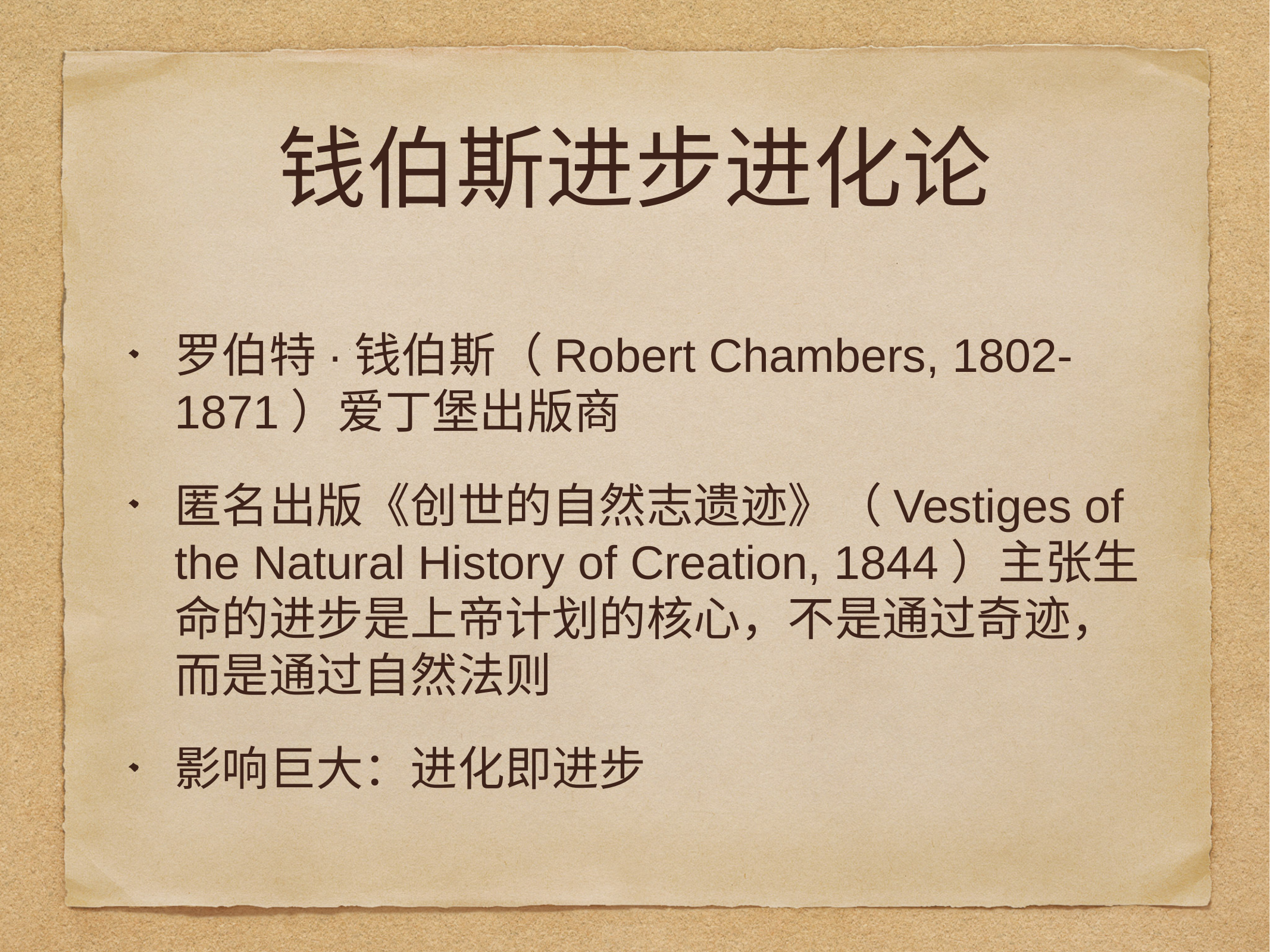

# 钱伯斯进步进化论
罗伯特·钱伯斯（Robert Chambers, 1802-1871）爱丁堡出版商
匿名出版《创世的自然志遗迹》（Vestiges of the Natural History of Creation, 1844）主张生命的进步是上帝计划的核心，不是通过奇迹，而是通过自然法则
影响巨大：进化即进步